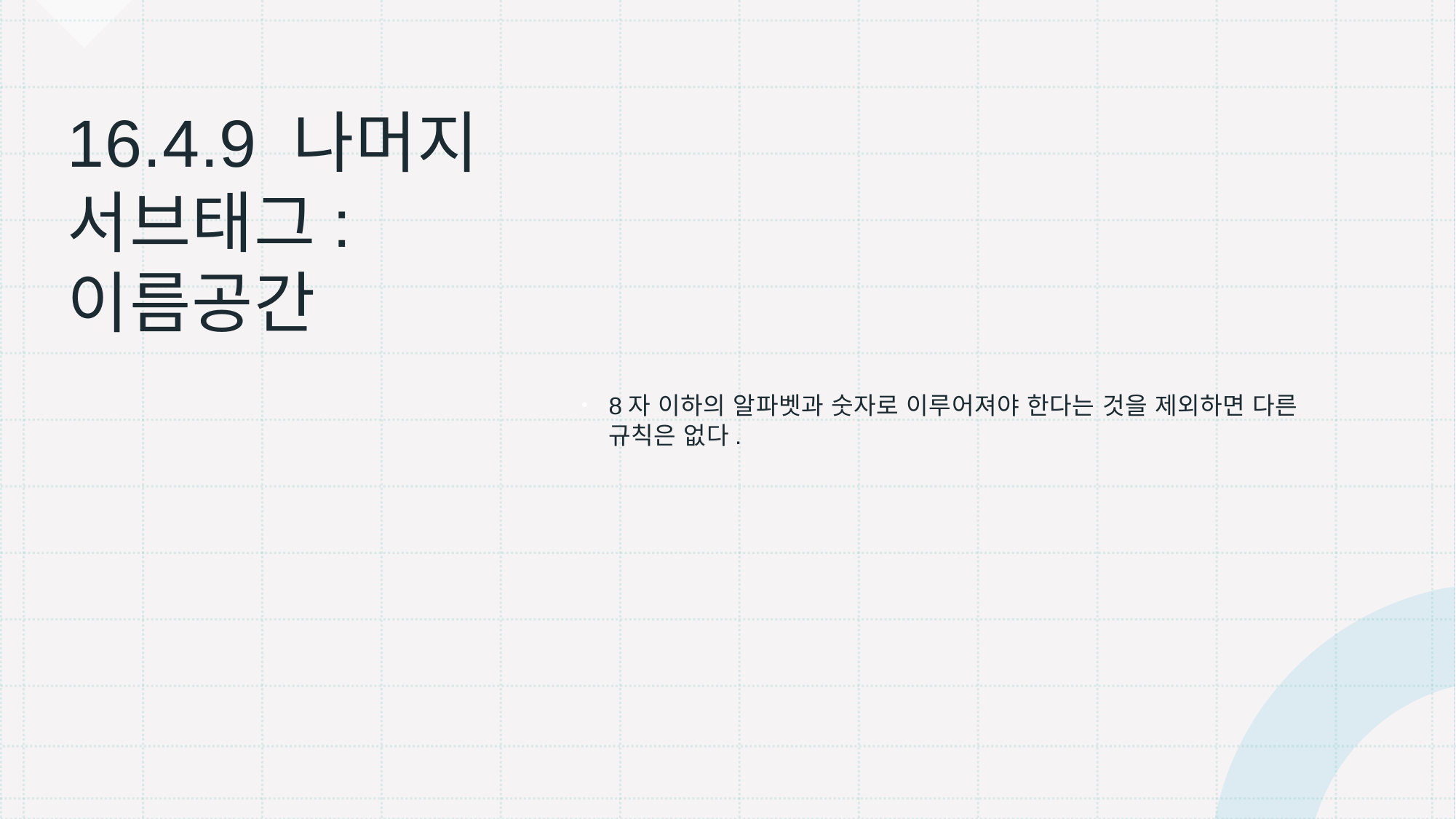

8자 이하의 알파벳과 숫자로 이루어져야 한다는 것을 제외하면 다른 규칙은 없다.
# 16.4.9 나머지 서브태그: 이름공간